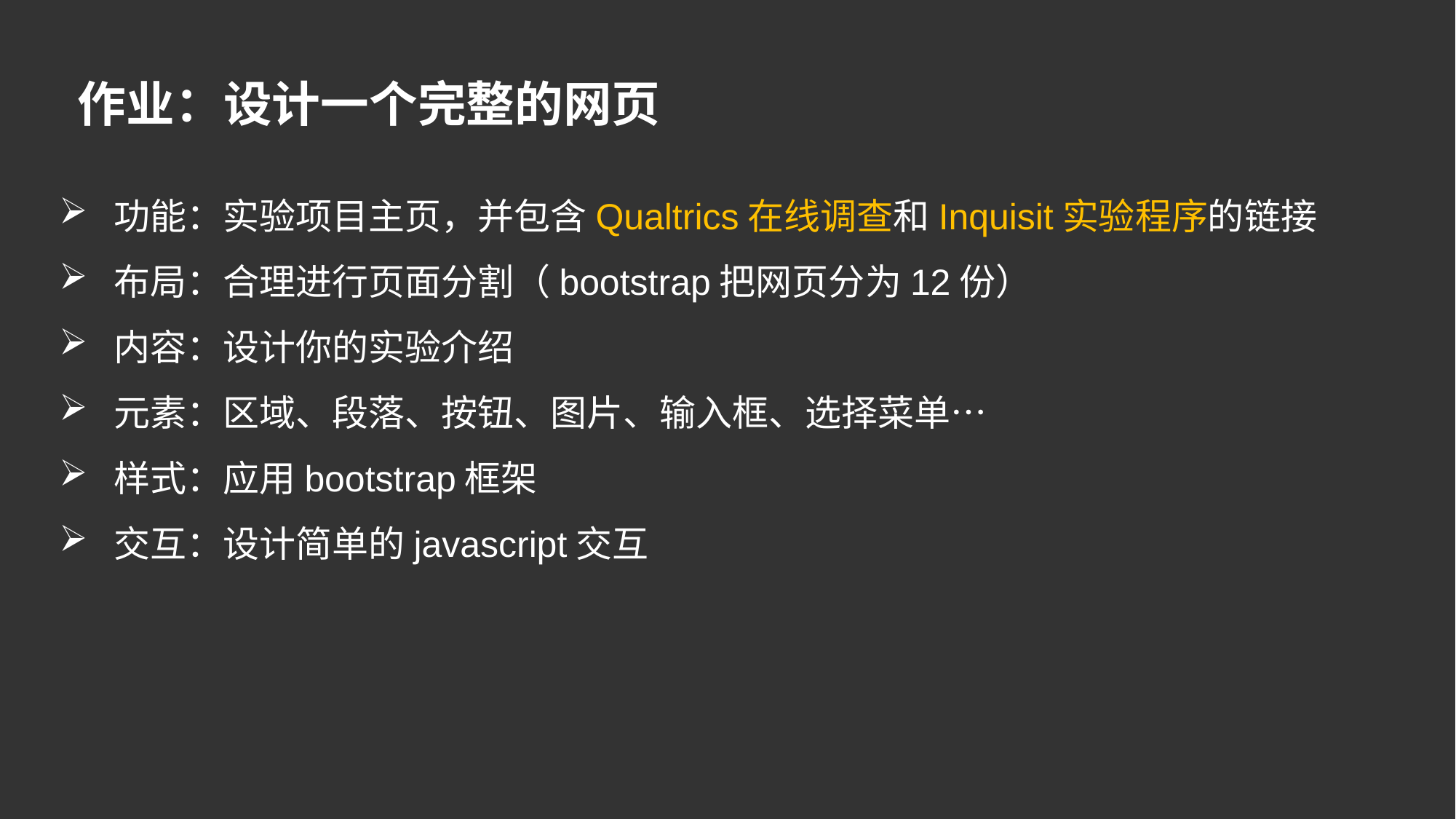

作业：设计一个完整的网页
功能：实验项目主页，并包含Qualtrics在线调查和Inquisit实验程序的链接
布局：合理进行页面分割（bootstrap把网页分为12份）
内容：设计你的实验介绍
元素：区域、段落、按钮、图片、输入框、选择菜单…
样式：应用bootstrap框架
交互：设计简单的javascript交互